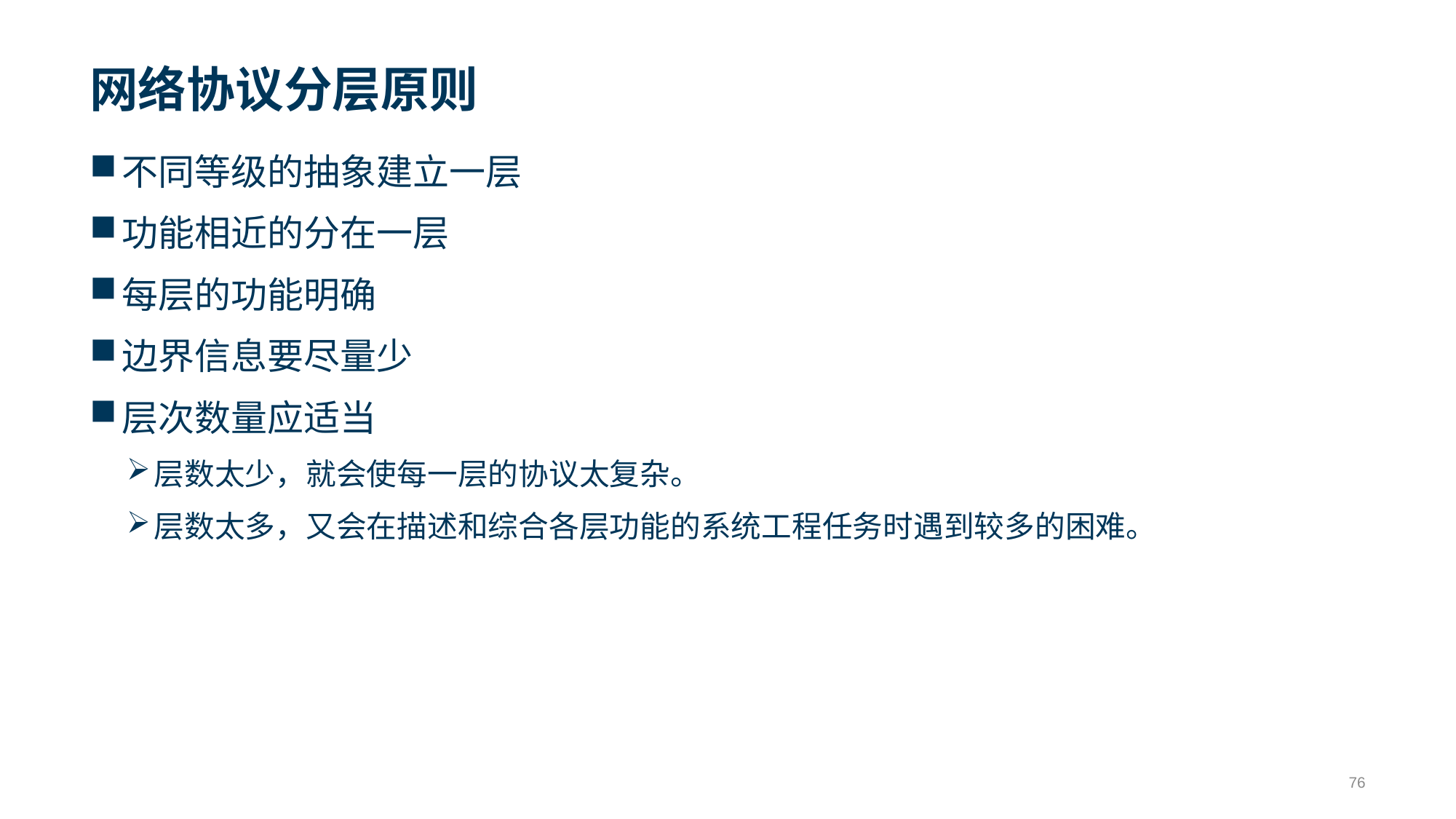

# 网络协议分层原则
不同等级的抽象建立一层
功能相近的分在一层
每层的功能明确
边界信息要尽量少
层次数量应适当
层数太少，就会使每一层的协议太复杂。
层数太多，又会在描述和综合各层功能的系统工程任务时遇到较多的困难。

76